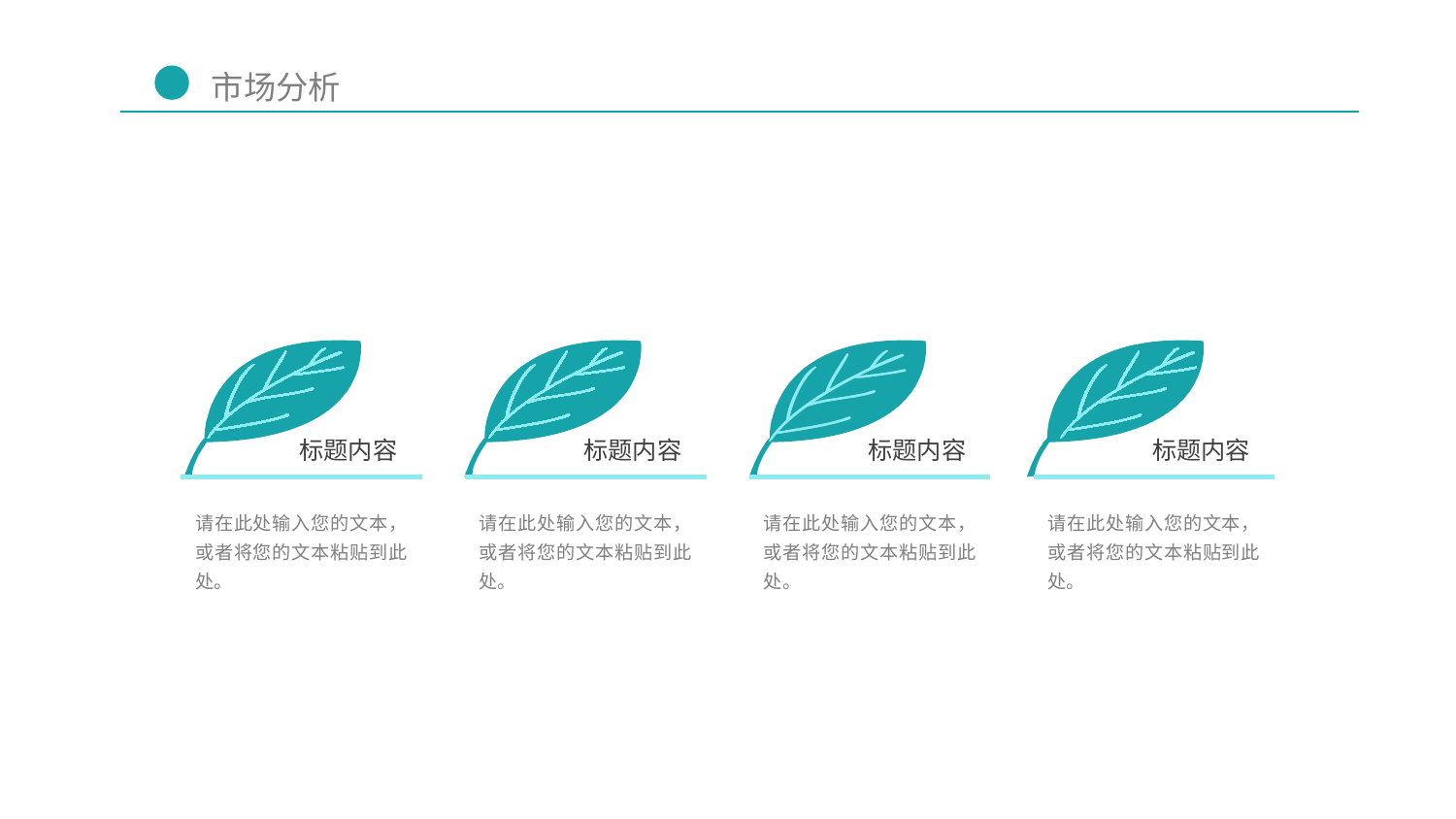

标题内容
标题内容
标题内容
标题内容
请在此处输入您的文本，或者将您的文本粘贴到此处。
请在此处输入您的文本，或者将您的文本粘贴到此处。
请在此处输入您的文本，或者将您的文本粘贴到此处。
请在此处输入您的文本，或者将您的文本粘贴到此处。